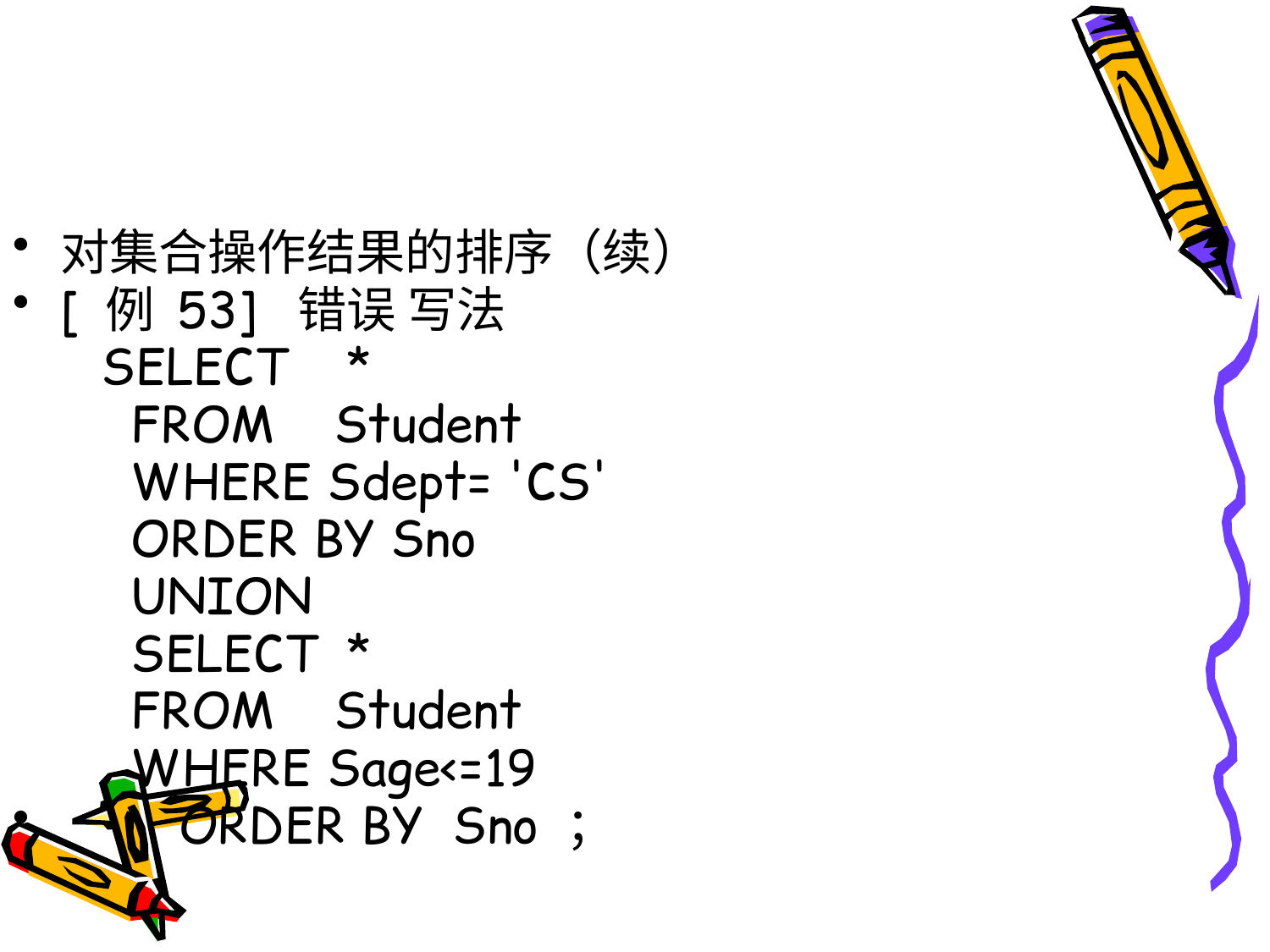

#
对集合操作结果的排序（续）
[ 例 53]  错误 写法
      SELECT    *
        FROM    Student
        WHERE Sdept= 'CS'
        ORDER BY Sno
        UNION
        SELECT  *
        FROM    Student
        WHERE Sage<=19
        ORDER BY  Sno ；